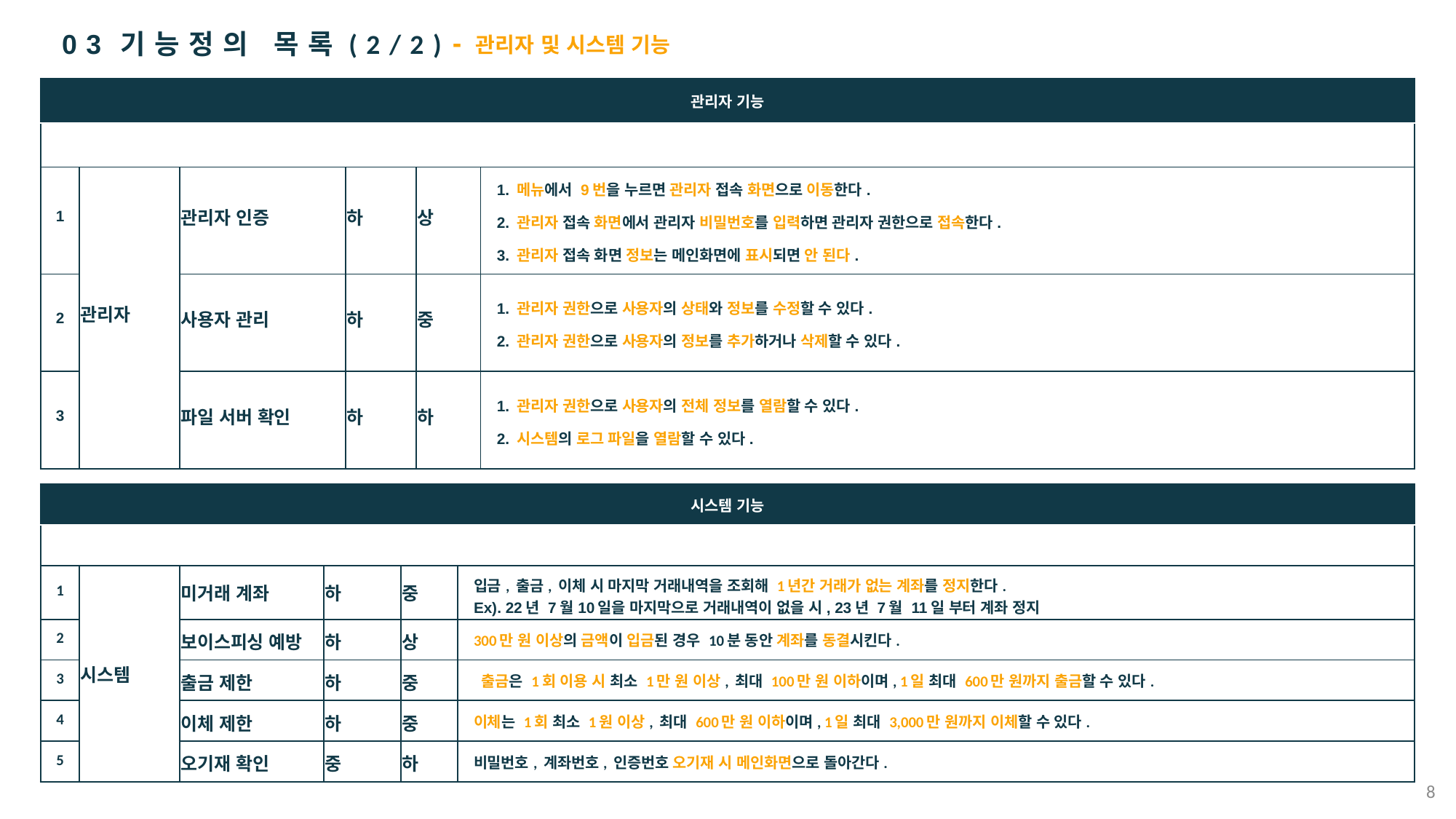

- 관리자 및 시스템 기능
03 기능정의 목록(2/2)
| 관리자 기능 |  |  |  |  |  |
| --- | --- | --- | --- | --- | --- |
| 번호 | 관리자 기능 | 관리자 관련 기능 | 우선 순위 | 중요도 | 기능 정의 |
| 1 | 관리자 | 관리자 인증 | 하 | 상 | 1. 메뉴에서 9번을 누르면 관리자 접속 화면으로 이동한다. 2. 관리자 접속 화면에서 관리자 비밀번호를 입력하면 관리자 권한으로 접속한다. 3. 관리자 접속 화면 정보는 메인화면에 표시되면 안 된다. |
| 2 |  | 사용자 관리 | 하 | 중 | 1. 관리자 권한으로 사용자의 상태와 정보를 수정할 수 있다. 2. 관리자 권한으로 사용자의 정보를 추가하거나 삭제할 수 있다. |
| 3 |  | 파일 서버 확인 | 하 | 하 | 1. 관리자 권한으로 사용자의 전체 정보를 열람할 수 있다. 2. 시스템의 로그 파일을 열람할 수 있다. |
| 시스템 기능 |  |  |  |  |  |
| --- | --- | --- | --- | --- | --- |
| 번호 | 시스템 기능 | 시스템 관련 기능 | 우선 순위 | 중요도 | 기능 정의 |
| 1 | 시스템 | 미거래 계좌 | 하 | 중 | 입금, 출금, 이체 시 마지막 거래내역을 조회해 1년간 거래가 없는 계좌를 정지한다. Ex). 22년 7월10일을 마지막으로 거래내역이 없을 시, 23년 7월 11일 부터 계좌 정지 |
| 2 |  | 보이스피싱 예방 | 하 | 상 | 300만 원 이상의 금액이 입금된 경우 10분 동안 계좌를 동결시킨다. |
| 3 |  | 출금 제한 | 하 | 중 | 출금은 1회 이용 시 최소 1만 원 이상, 최대 100만 원 이하이며, 1일 최대 600만 원까지 출금할 수 있다. |
| 4 |  | 이체 제한 | 하 | 중 | 이체는 1회 최소 1원 이상, 최대 600만 원 이하이며, 1일 최대 3,000만 원까지 이체할 수 있다. |
| 5 |  | 오기재 확인 | 중 | 하 | 비밀번호, 계좌번호, 인증번호 오기재 시 메인화면으로 돌아간다. |
8